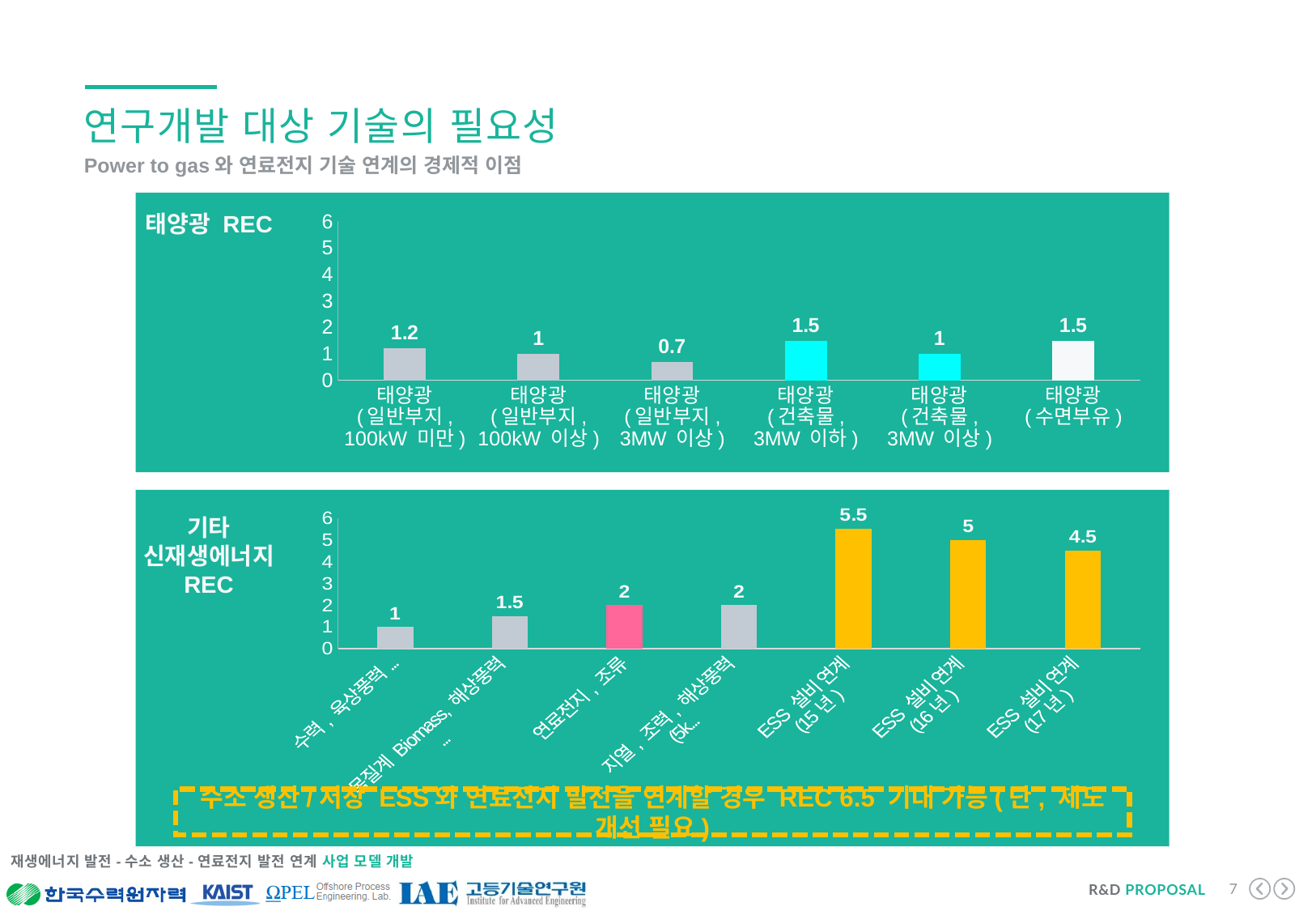

연구개발 대상 기술의 필요성
Power to gas와 연료전지 기술 연계의 경제적 이점

태양광 REC

### Chart

| Category | 계열 1 |
|---|---|
| 태양광
(일반부지, 100kW 미만) | 1.2 |
| 태양광
(일반부지, 100kW 이상) | 1.0 |
| 태양광
(일반부지, 3MW 이상) | 0.7 |
| 태양광
(건축물, 3MW 이하) | 1.5 |
| 태양광
(건축물, 3MW 이상) | 1.0 |
| 태양광
(수면부유) | 1.5 |

### Chart

| Category | 계열 1 |
|---|---|
| 수력, 육상풍력, 조력 | 1.0 |
| 목질계 Biomass, 해상풍력
(5km 이하) | 1.5 |
| 연료전지, 조류 | 2.0 |
| 지열, 조력, 해상풍력
(5km 초과) | 2.0 |
| ESS 설비 연계
(15년) | 5.5 |
| ESS 설비 연계
(16년) | 5.0 |
| ESS 설비 연계
(17년) | 4.5 |
기타 신재생에너지 REC
수소 생산/저장 ESS와 연료전지 발전을 연계할 경우 REC 6.5 기대 가능(단, 제도 개선 필요)